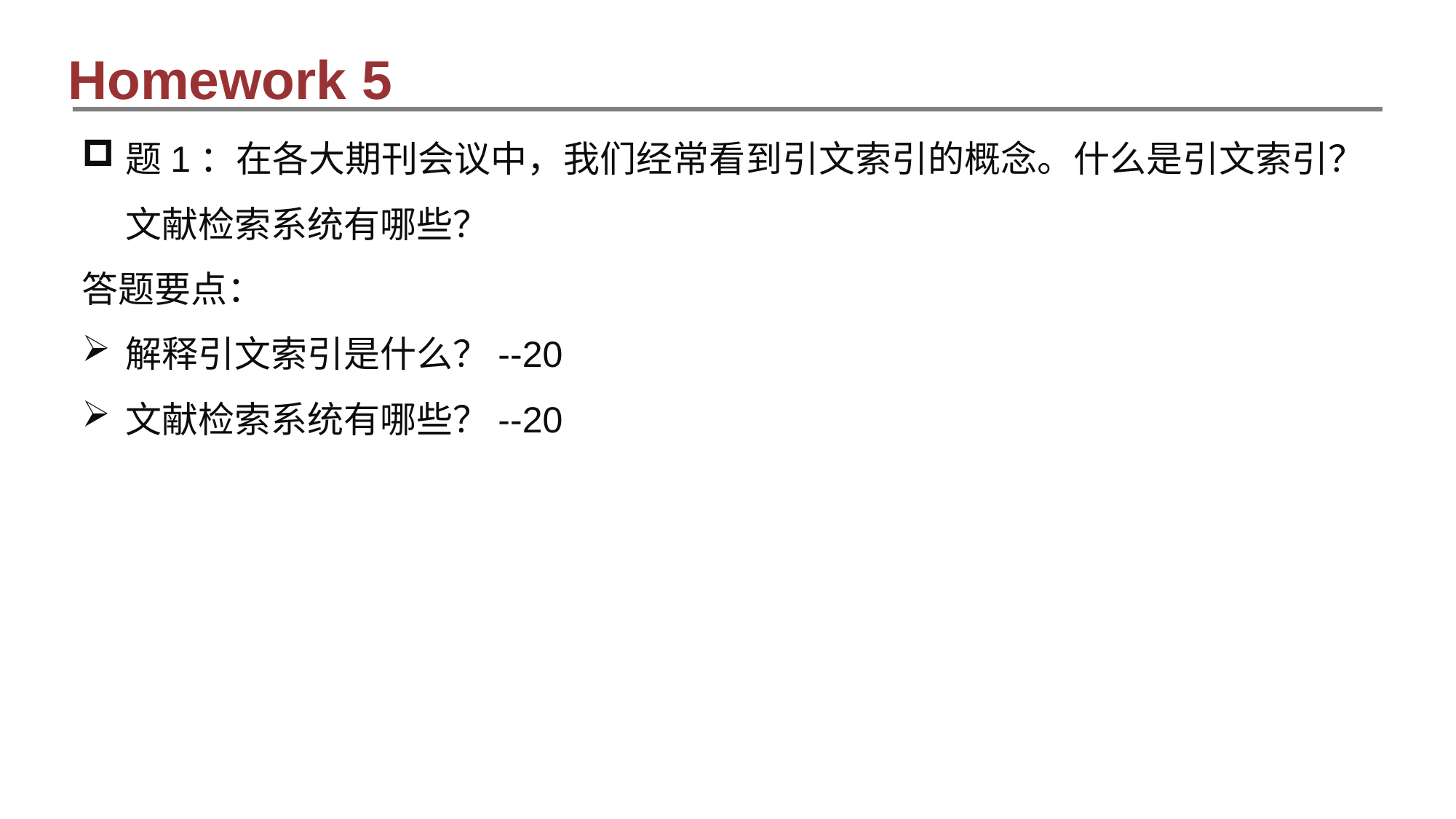

Homework 5
题1：在各大期刊会议中，我们经常看到引文索引的概念。什么是引文索引？文献检索系统有哪些？
答题要点：
解释引文索引是什么？--20
文献检索系统有哪些？--20